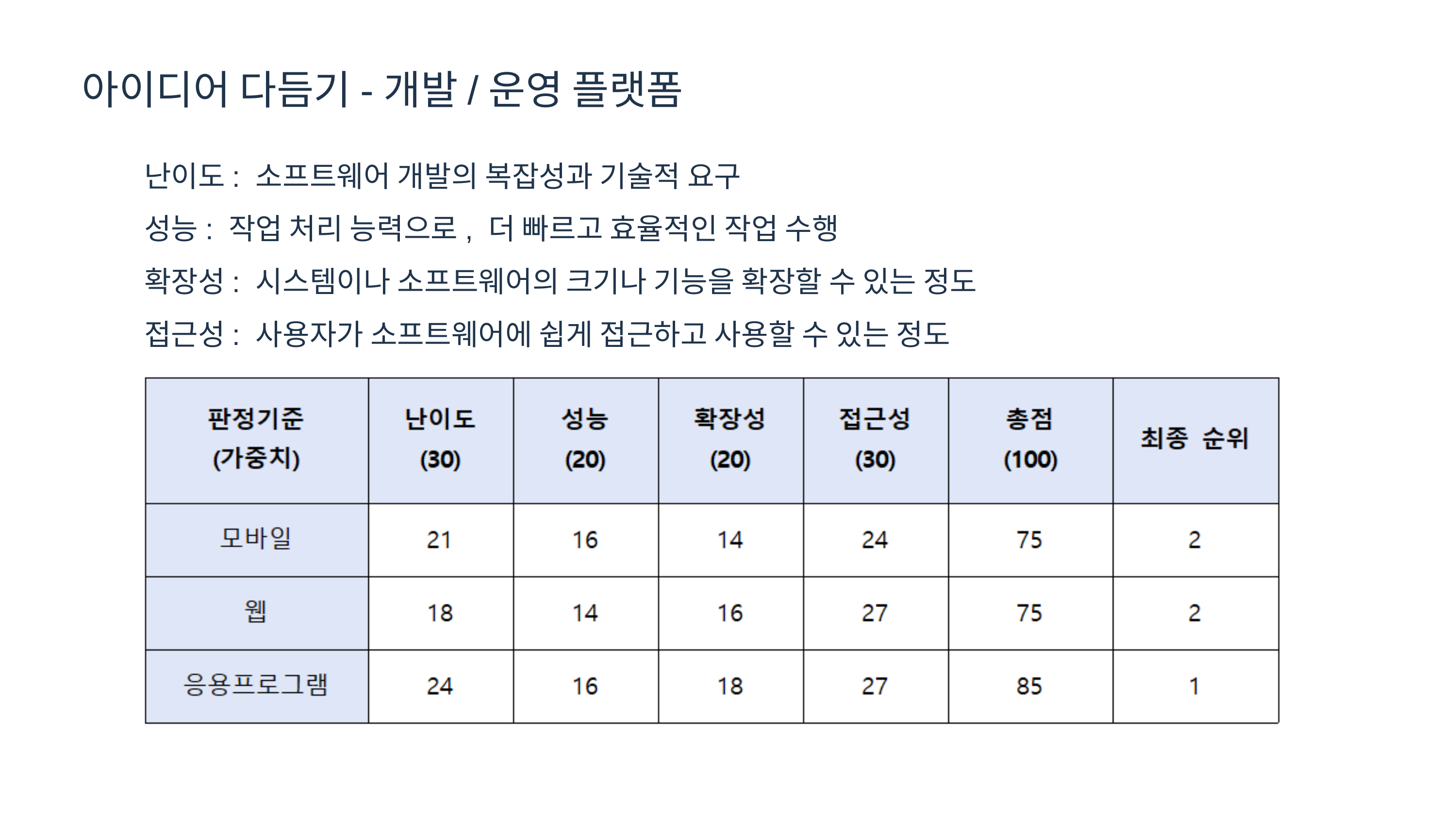

아이디어 다듬기-개발/운영 플랫폼
난이도: 소프트웨어 개발의 복잡성과 기술적 요구
성능: 작업 처리 능력으로, 더 빠르고 효율적인 작업 수행
확장성: 시스템이나 소프트웨어의 크기나 기능을 확장할 수 있는 정도
접근성: 사용자가 소프트웨어에 쉽게 접근하고 사용할 수 있는 정도